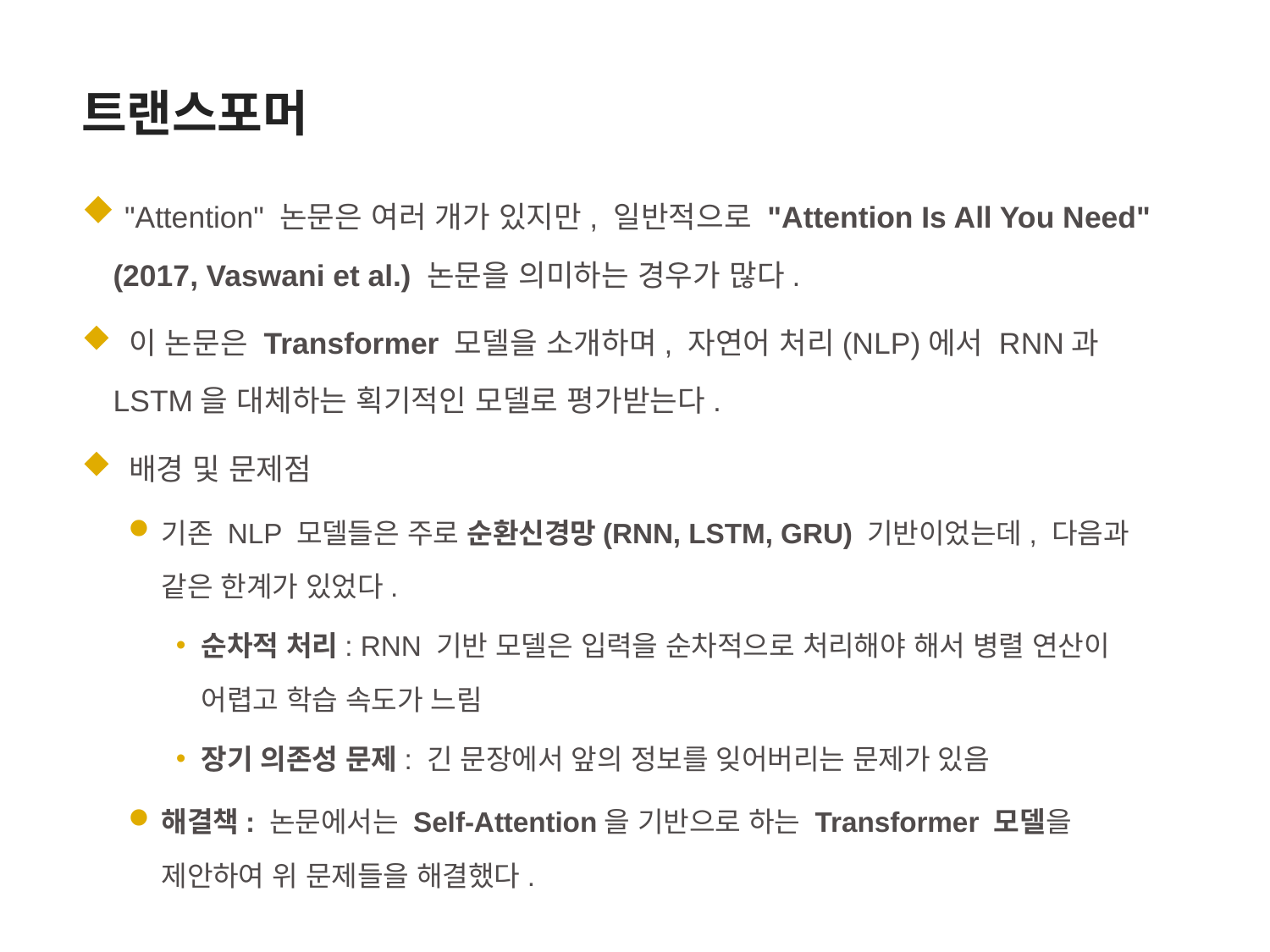

트랜스포머
 "Attention" 논문은 여러 개가 있지만, 일반적으로 "Attention Is All You Need" (2017, Vaswani et al.) 논문을 의미하는 경우가 많다.
 이 논문은 Transformer 모델을 소개하며, 자연어 처리(NLP)에서 RNN과  LSTM을 대체하는 획기적인 모델로 평가받는다.
 배경 및 문제점
기존 NLP 모델들은 주로 순환신경망(RNN, LSTM, GRU) 기반이었는데, 다음과 같은 한계가 있었다.
순차적 처리: RNN 기반 모델은 입력을 순차적으로 처리해야 해서 병렬 연산이 어렵고 학습 속도가 느림
장기 의존성 문제: 긴 문장에서 앞의 정보를 잊어버리는 문제가 있음
해결책: 논문에서는 Self-Attention을 기반으로 하는 Transformer 모델을 제안하여 위 문제들을 해결했다.